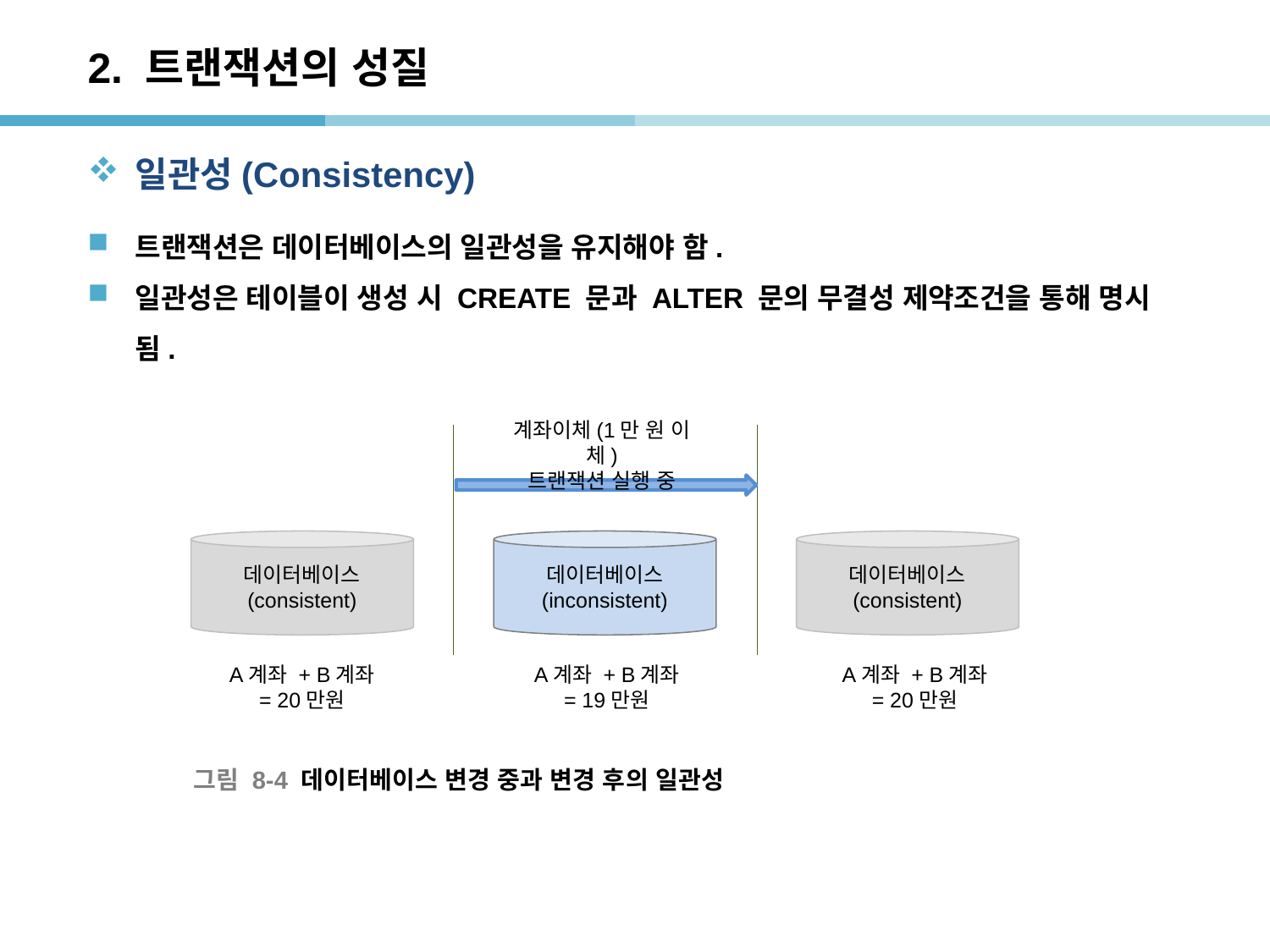

# 2. 트랜잭션의 성질
일관성(Consistency)
트랜잭션은 데이터베이스의 일관성을 유지해야 함.
일관성은 테이블이 생성 시 CREATE 문과 ALTER 문의 무결성 제약조건을 통해 명시됨.
계좌이체(1만 원 이체)
트랜잭션 실행 중

데이터베이스
(consistent)
데이터베이스
(inconsistent)
데이터베이스
(consistent)
A계좌 + B계좌
= 20만원
A계좌 + B계좌
= 19만원
A계좌 + B계좌
= 20만원
그림 8-4 데이터베이스 변경 중과 변경 후의 일관성